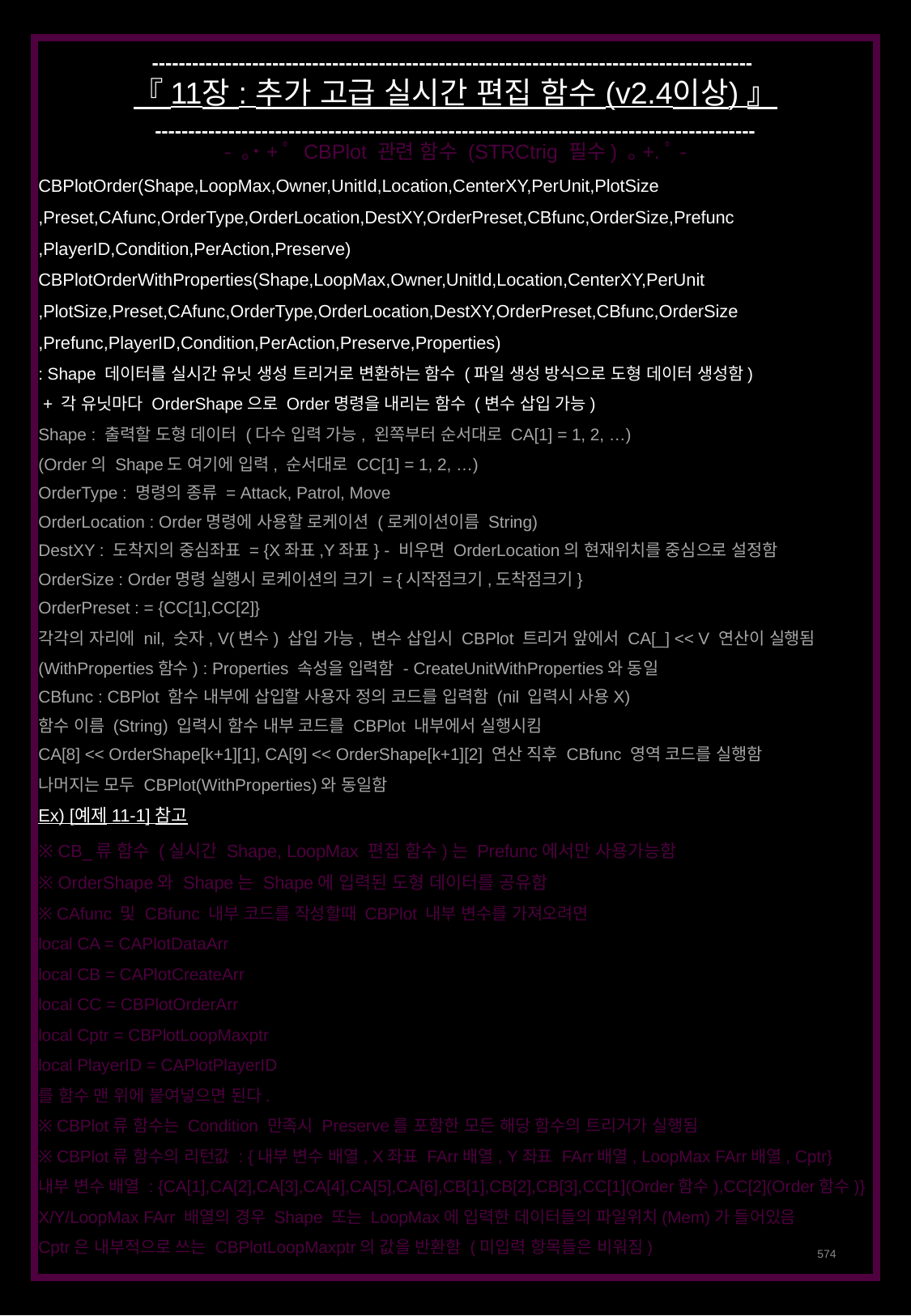

------------------------------------------------------------------------------------------
『 11장 : 추가 고급 실시간 편집 함수 (v2.4이상) 』
------------------------------------------------------------------------------------------
- ｡˙+ﾟ CBPlot 관련 함수 (STRCtrig 필수) ｡+.ﾟ-
CBPlotOrder(Shape,LoopMax,Owner,UnitId,Location,CenterXY,PerUnit,PlotSize
,Preset,CAfunc,OrderType,OrderLocation,DestXY,OrderPreset,CBfunc,OrderSize,Prefunc
,PlayerID,Condition,PerAction,Preserve)
CBPlotOrderWithProperties(Shape,LoopMax,Owner,UnitId,Location,CenterXY,PerUnit
,PlotSize,Preset,CAfunc,OrderType,OrderLocation,DestXY,OrderPreset,CBfunc,OrderSize
,Prefunc,PlayerID,Condition,PerAction,Preserve,Properties)
: Shape 데이터를 실시간 유닛 생성 트리거로 변환하는 함수 (파일 생성 방식으로 도형 데이터 생성함)
 + 각 유닛마다 OrderShape으로 Order명령을 내리는 함수 (변수 삽입 가능)
Shape : 출력할 도형 데이터 (다수 입력 가능, 왼쪽부터 순서대로 CA[1] = 1, 2, …)
(Order의 Shape도 여기에 입력, 순서대로 CC[1] = 1, 2, …)
OrderType : 명령의 종류 = Attack, Patrol, Move
OrderLocation : Order명령에 사용할 로케이션 (로케이션이름 String)
DestXY : 도착지의 중심좌표 = {X좌표,Y좌표} - 비우면 OrderLocation의 현재위치를 중심으로 설정함
OrderSize : Order명령 실행시 로케이션의 크기 = {시작점크기,도착점크기}
OrderPreset : = {CC[1],CC[2]}
각각의 자리에 nil, 숫자, V(변수) 삽입 가능, 변수 삽입시 CBPlot 트리거 앞에서 CA[_] << V 연산이 실행됨
(WithProperties함수) : Properties 속성을 입력함 - CreateUnitWithProperties와 동일
CBfunc : CBPlot 함수 내부에 삽입할 사용자 정의 코드를 입력함 (nil 입력시 사용X)
함수 이름 (String) 입력시 함수 내부 코드를 CBPlot 내부에서 실행시킴
CA[8] << OrderShape[k+1][1], CA[9] << OrderShape[k+1][2] 연산 직후 CBfunc 영역 코드를 실행함
나머지는 모두 CBPlot(WithProperties)와 동일함
Ex) [예제 11-1] 참고
※ CB_류 함수 (실시간 Shape, LoopMax 편집 함수)는 Prefunc에서만 사용가능함
※ OrderShape와 Shape는 Shape에 입력된 도형 데이터를 공유함
※ CAfunc 및 CBfunc 내부 코드를 작성할때 CBPlot 내부 변수를 가져오려면
local CA = CAPlotDataArr
local CB = CAPlotCreateArr
local CC = CBPlotOrderArr
local Cptr = CBPlotLoopMaxptr
local PlayerID = CAPlotPlayerID
를 함수 맨 위에 붙여넣으면 된다.
※ CBPlot류 함수는 Condition 만족시 Preserve를 포함한 모든 해당 함수의 트리거가 실행됨
※ CBPlot류 함수의 리턴값 : {내부 변수 배열, X좌표 FArr배열, Y좌표 FArr배열, LoopMax FArr배열, Cptr}
내부 변수 배열 : {CA[1],CA[2],CA[3],CA[4],CA[5],CA[6],CB[1],CB[2],CB[3],CC[1](Order함수),CC[2](Order함수)}
X/Y/LoopMax FArr 배열의 경우 Shape 또는 LoopMax에 입력한 데이터들의 파일위치(Mem)가 들어있음
Cptr은 내부적으로 쓰는 CBPlotLoopMaxptr의 값을 반환함 (미입력 항목들은 비워짐)
574